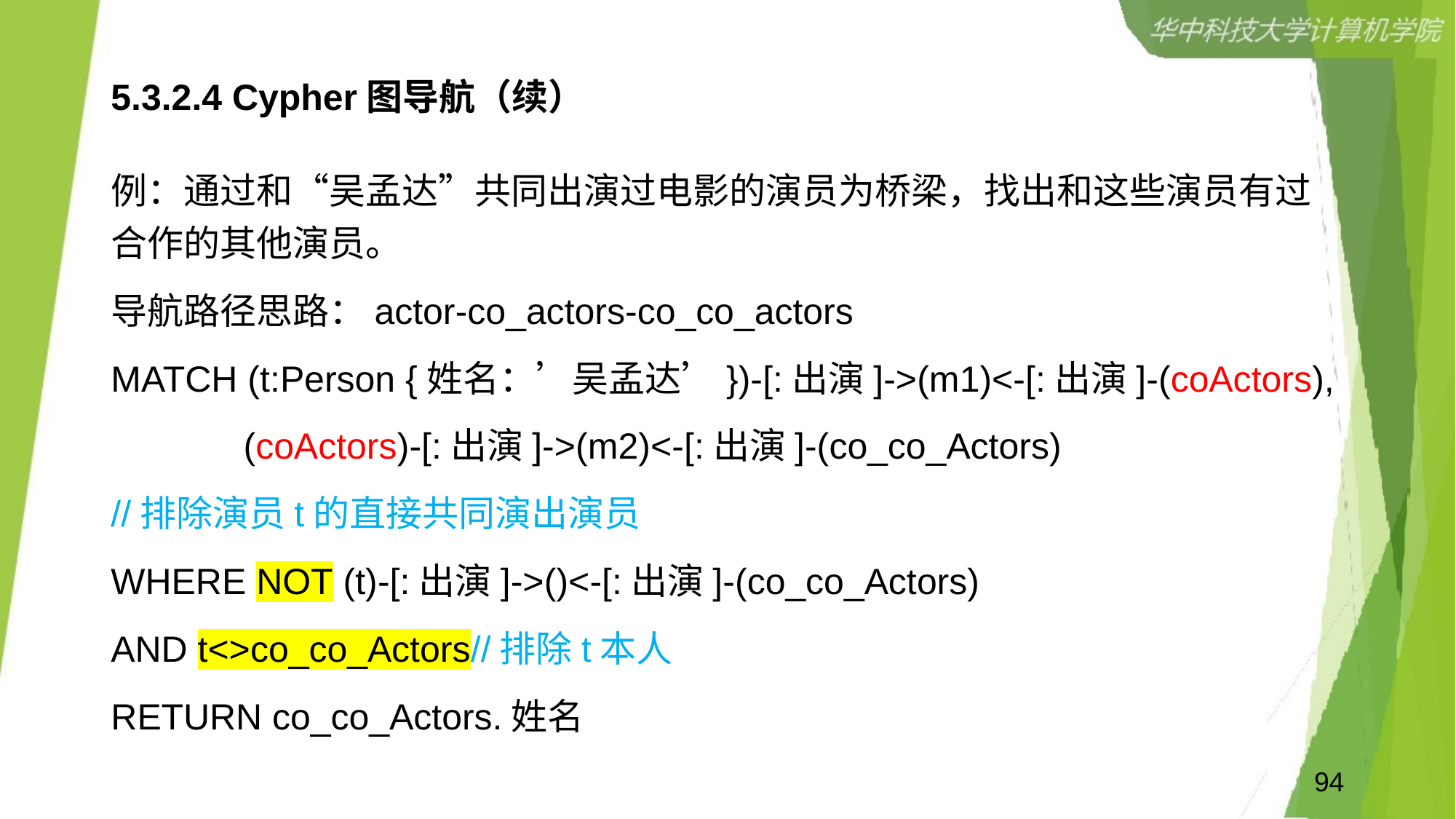

# 5.3.2.4 Cypher图导航（续）
例：通过和“吴孟达”共同出演过电影的演员为桥梁，找出和这些演员有过合作的其他演员。
导航路径思路：actor-co_actors-co_co_actors
MATCH (t:Person {姓名：’吴孟达’})-[:出演]->(m1)<-[:出演]-(coActors),
             (coActors)-[:出演]->(m2)<-[:出演]-(co_co_Actors)
//排除演员t的直接共同演出演员
WHERE NOT (t)-[:出演]->()<-[:出演]-(co_co_Actors)
AND t<>co_co_Actors//排除t本人
RETURN co_co_Actors.姓名

94